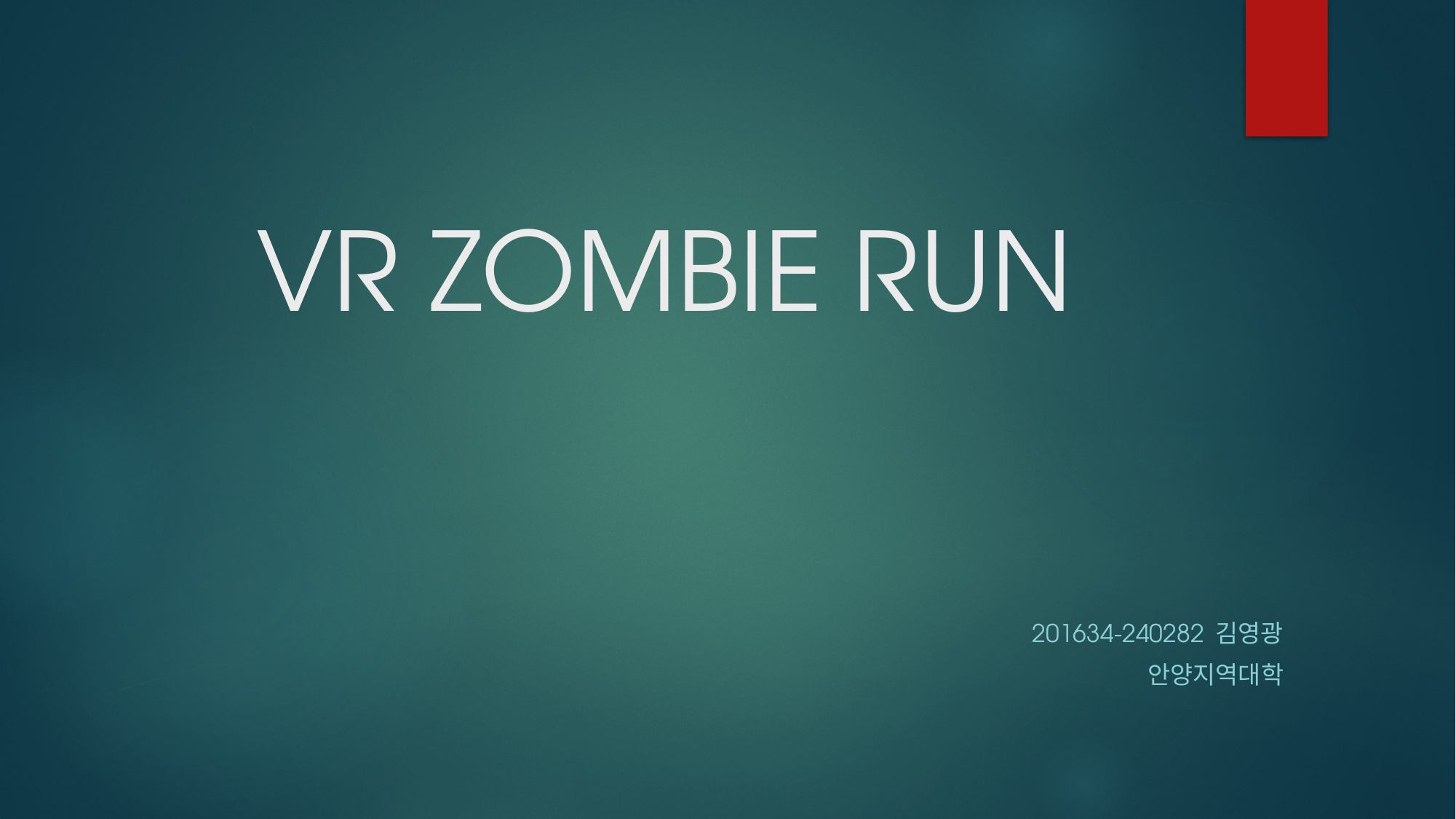

# VR ZOMBIE RUN

201634-240282 김영광
안양지역대학